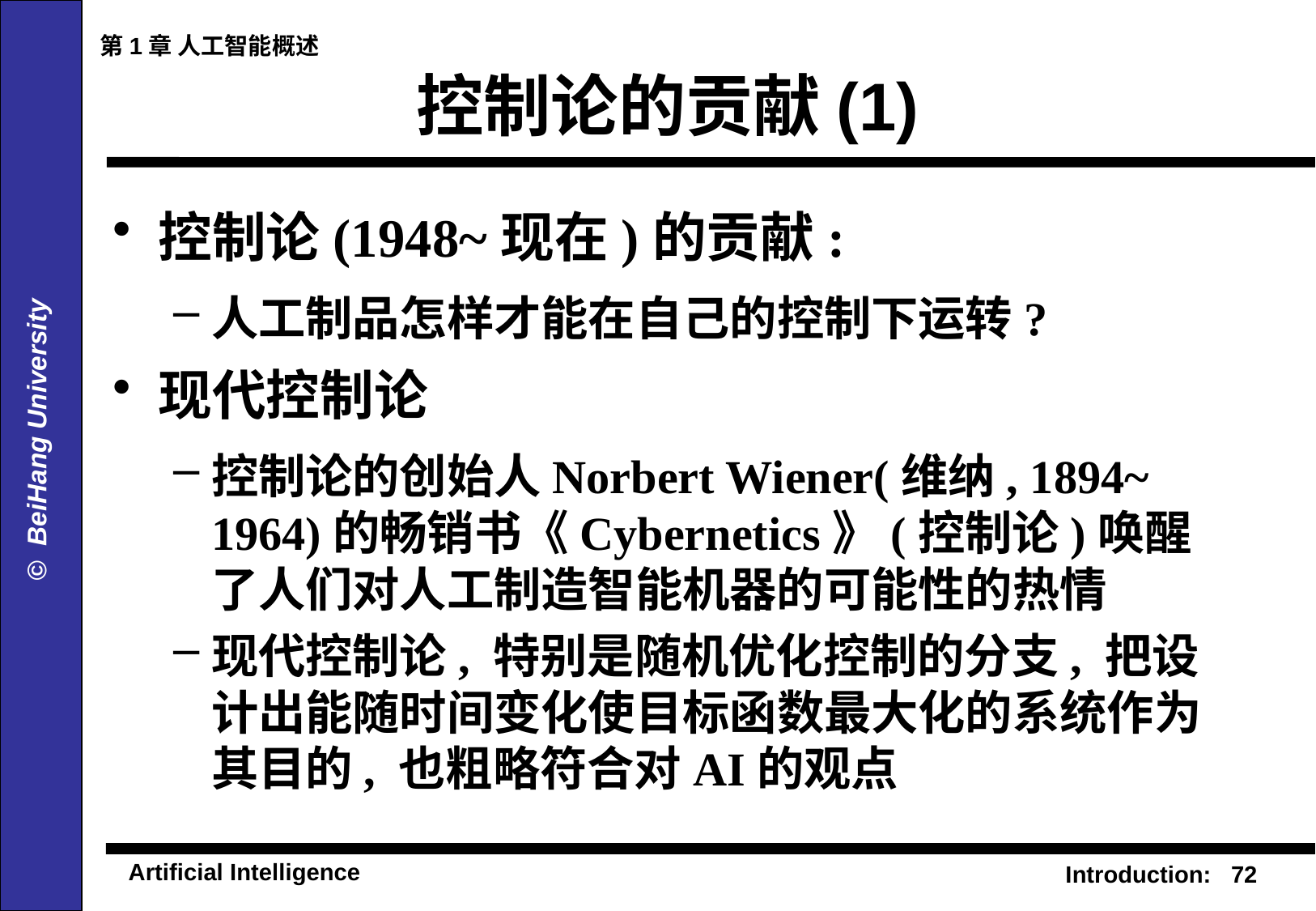

第1章 人工智能概述
# 控制论的贡献(1)
控制论(1948~现在)的贡献:
人工制品怎样才能在自己的控制下运转?
现代控制论
控制论的创始人Norbert Wiener(维纳, 1894~ 1964)的畅销书《Cybernetics》(控制论)唤醒了人们对人工制造智能机器的可能性的热情
现代控制论, 特别是随机优化控制的分支, 把设计出能随时间变化使目标函数最大化的系统作为其目的, 也粗略符合对AI的观点